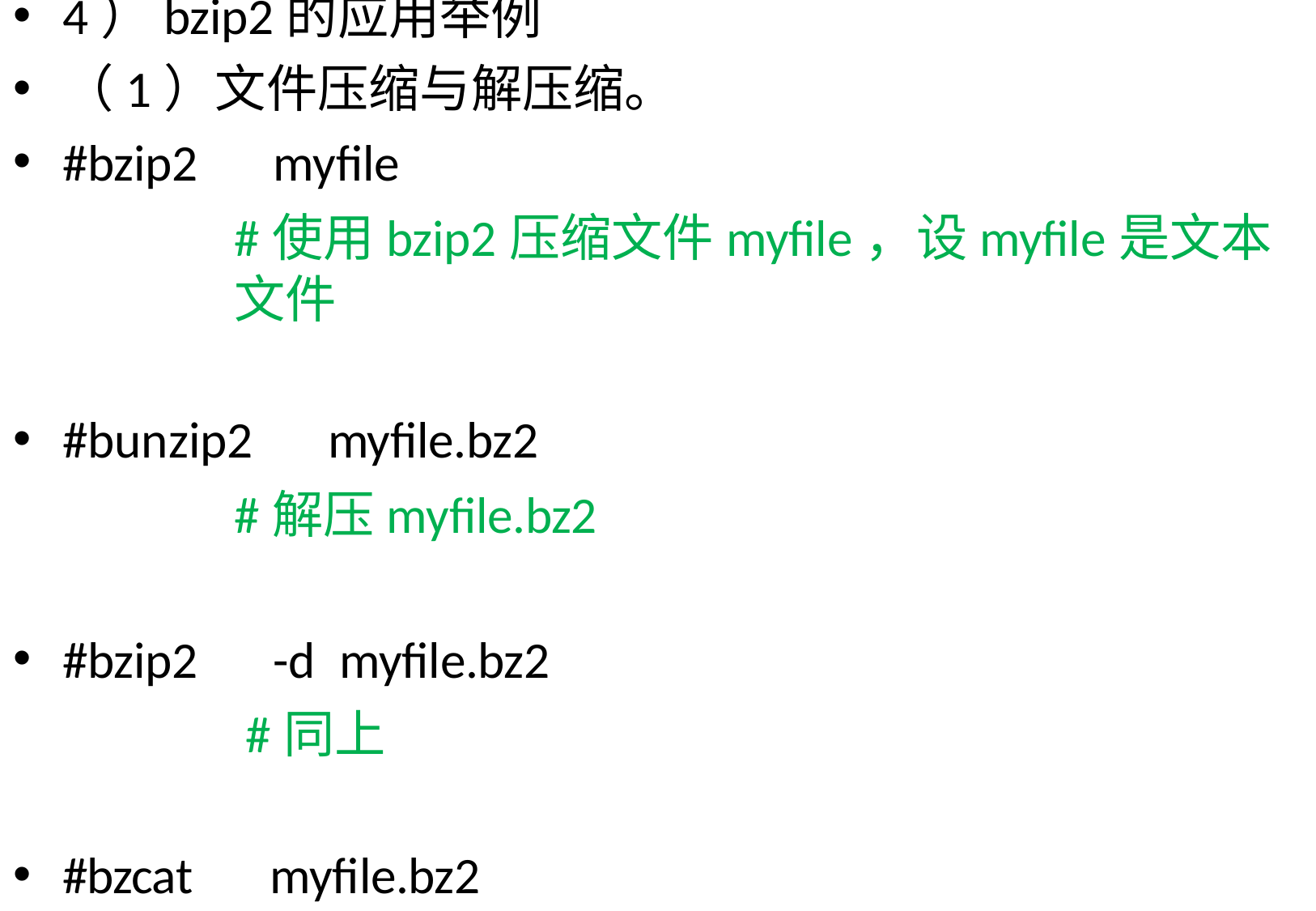

4）bzip2的应用举例
（1）文件压缩与解压缩。
#bzip2	myfile
#使用bzip2压缩文件myfile，设myfile是文本文件

#bunzip2	myfile.bz2
#解压myfile.bz2

#bzip2	-d	myfile.bz2
#同上

#bzcat	myfile.bz2
#显示或阅读压缩文件